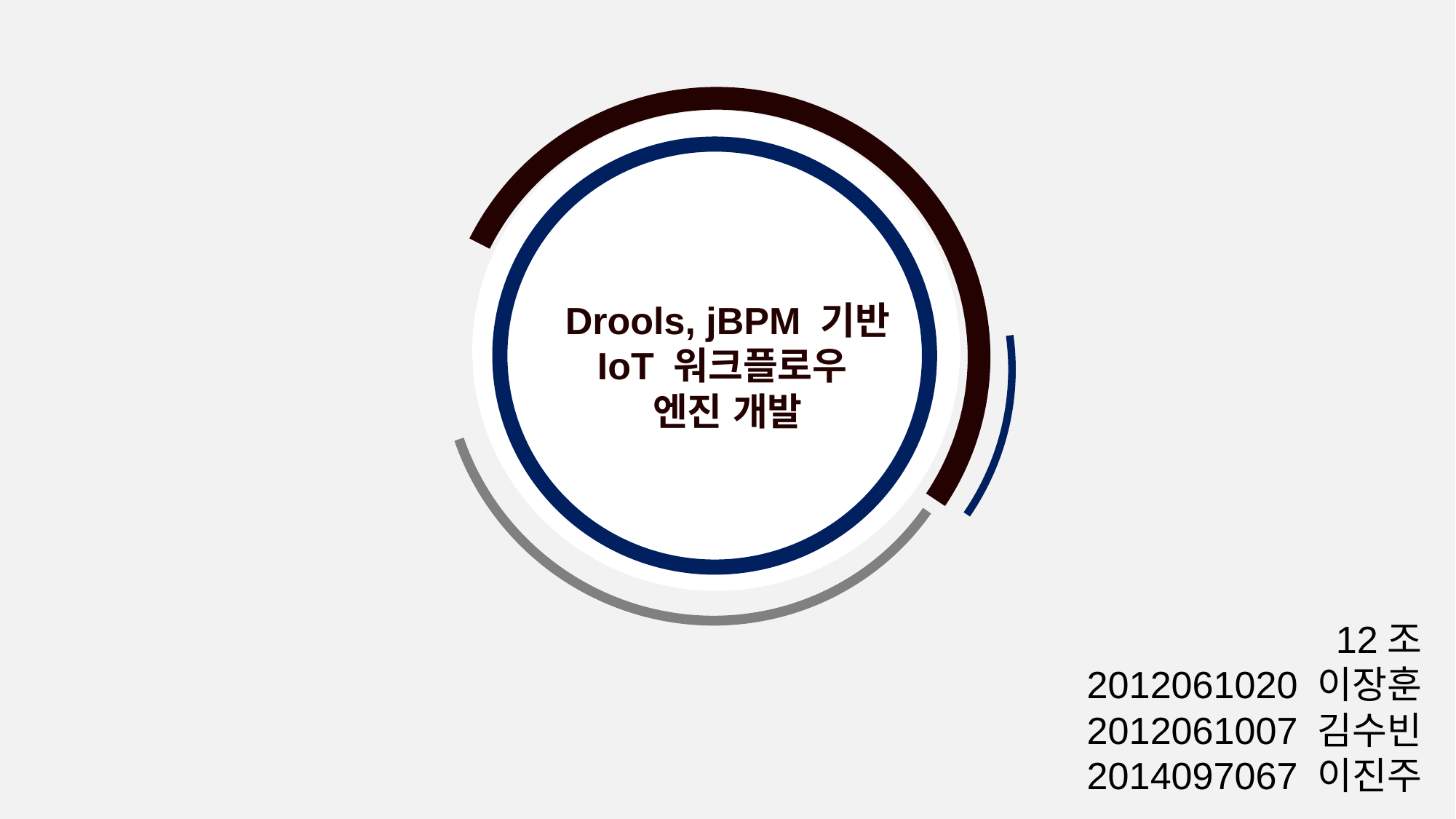

Drools, jBPM 기반
IoT 워크플로우
엔진 개발
    12조
2012061020 이장훈
2012061007 김수빈
2014097067 이진주